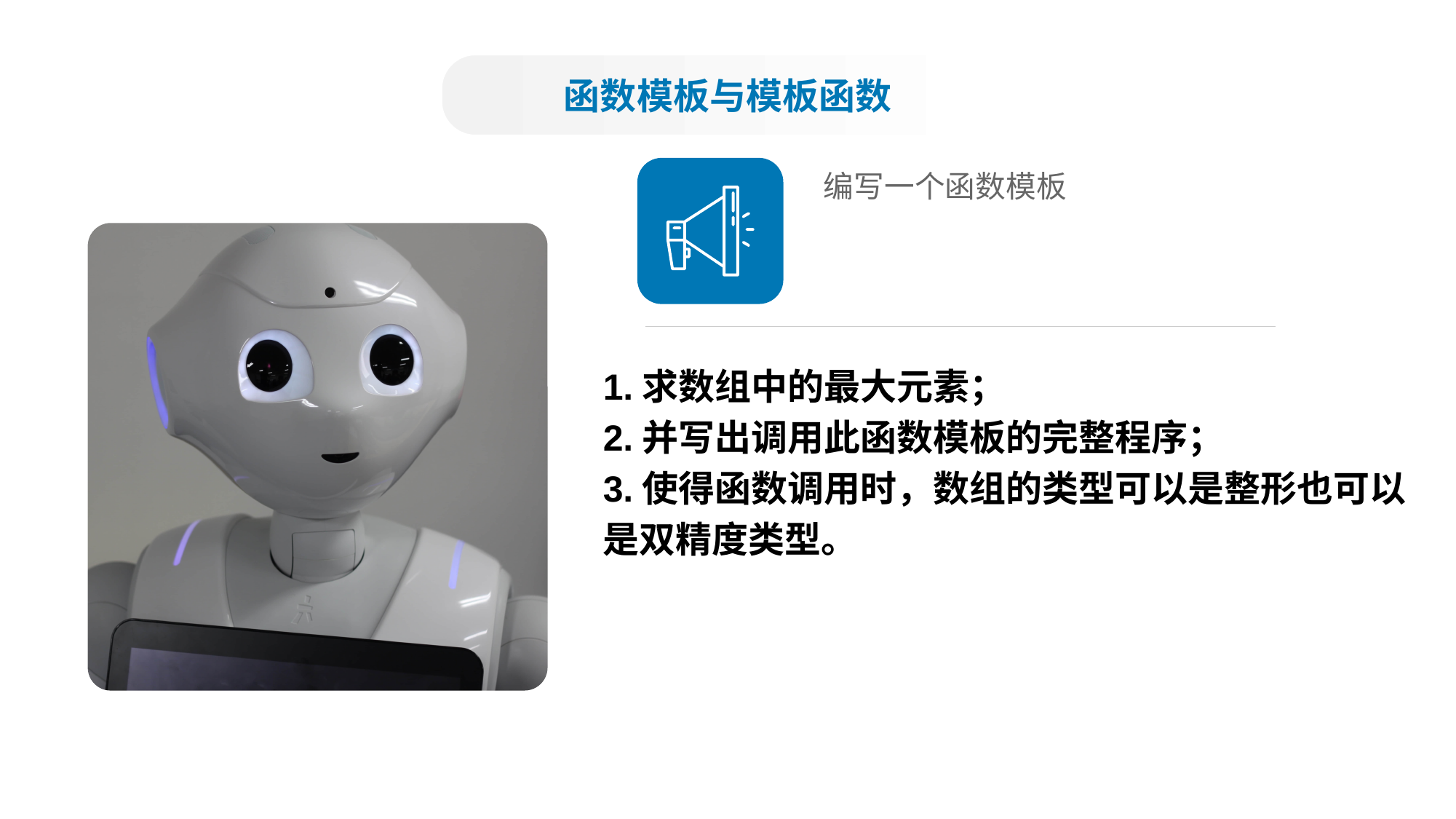

函数模板与模板函数

编写一个函数模板

1.求数组中的最大元素；
2.并写出调用此函数模板的完整程序；
3.使得函数调用时，数组的类型可以是整形也可以
是双精度类型。